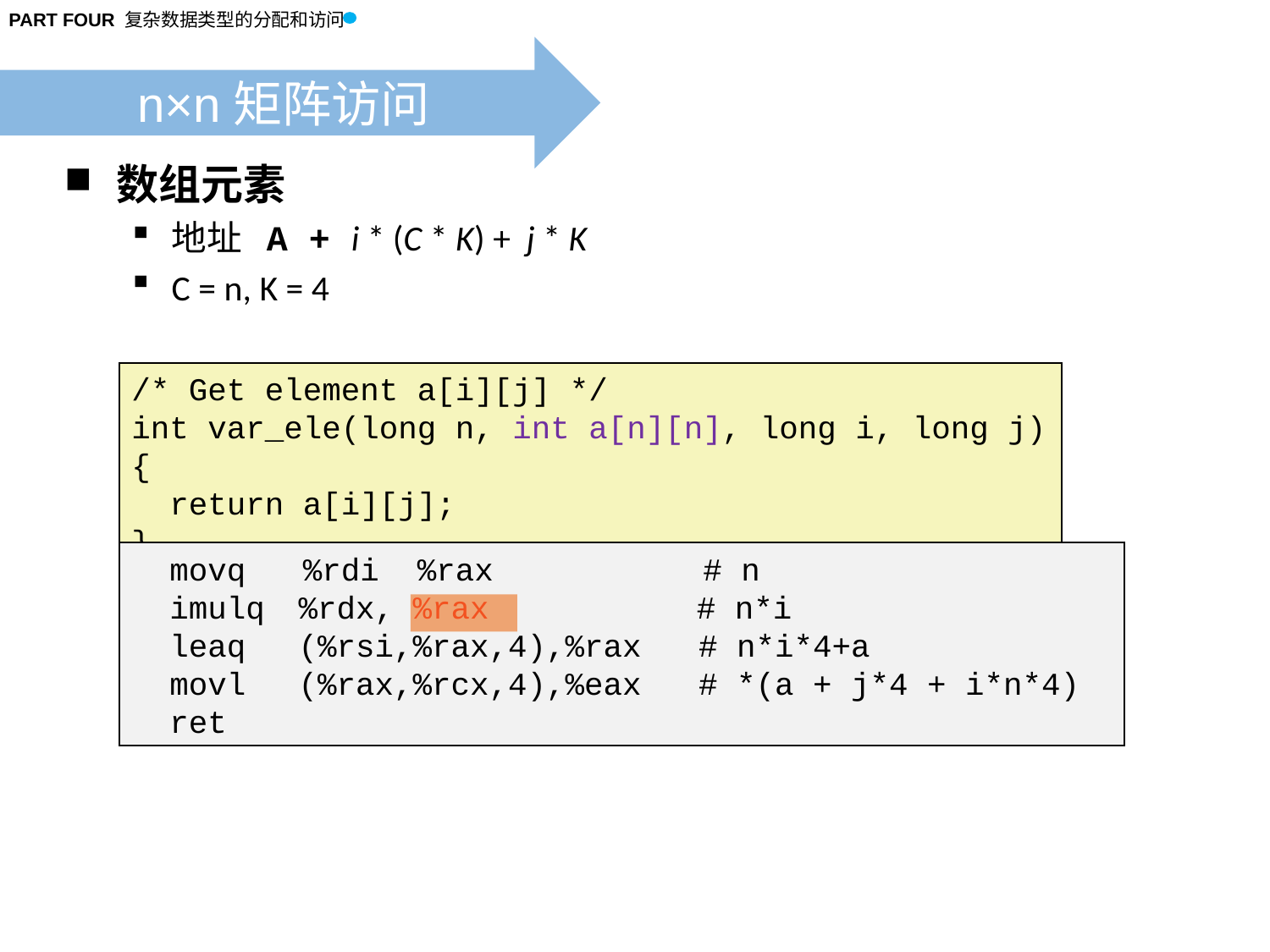

PART FOUR 复杂数据类型的分配和访问

n×n矩阵访问
数组元素
地址  A + i * (C * K) +  j * K
C = n, K = 4
/* Get element a[i][j] */
int var_ele(long n, int a[n][n], long i, long j) {
  return a[i][j];
}
  movq   %rdi  %rax           # n
  imulq	%rdx, %rax	   # n*i
  leaq	(%rsi,%rax,4),%rax   # n*i*4+a
  movl	(%rax,%rcx,4),%eax   # *(a + j*4 + i*n*4)
  ret